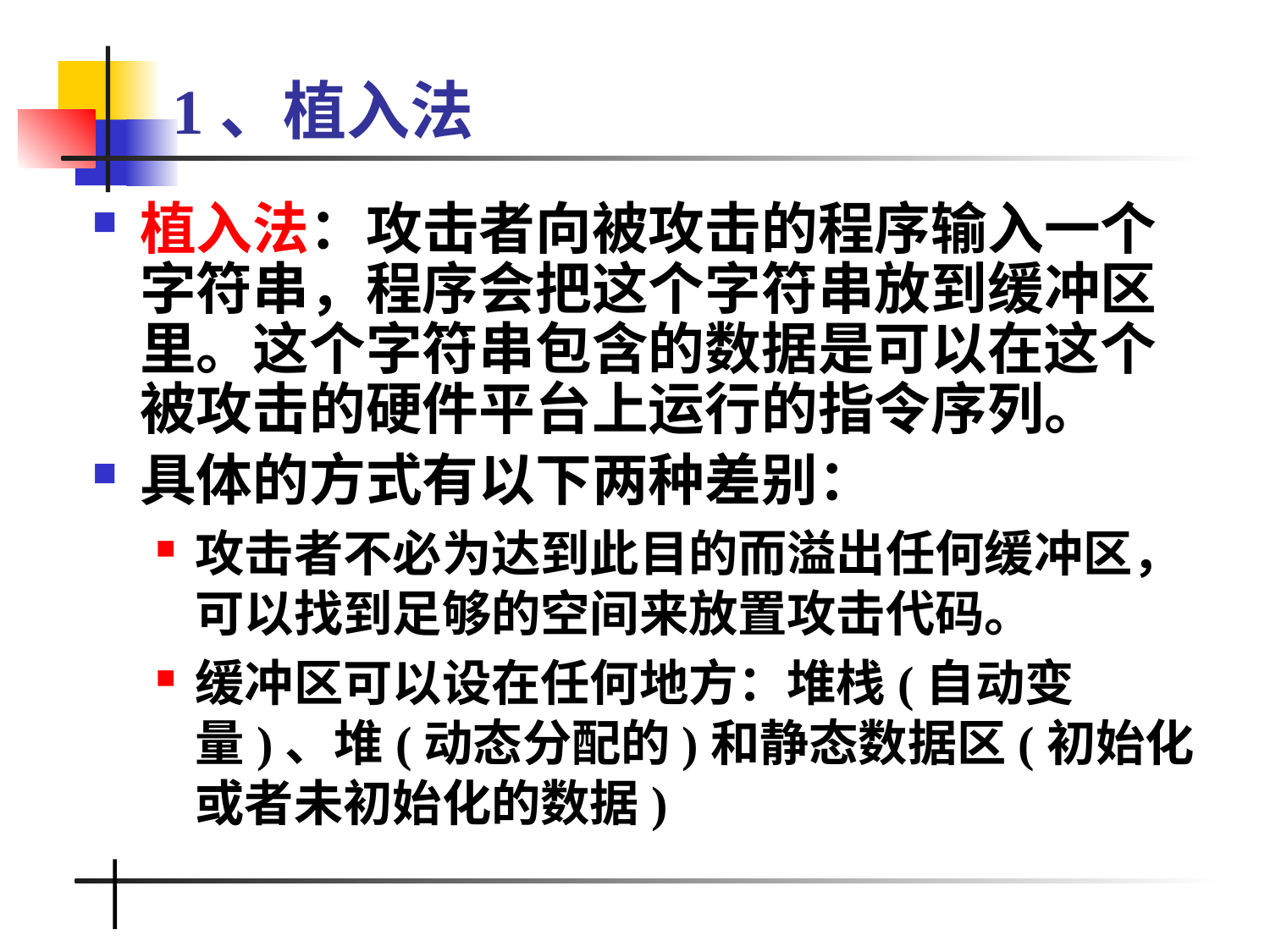

# 1、植入法
植入法：攻击者向被攻击的程序输入一个字符串，程序会把这个字符串放到缓冲区里。这个字符串包含的数据是可以在这个被攻击的硬件平台上运行的指令序列。
具体的方式有以下两种差别：
攻击者不必为达到此目的而溢出任何缓冲区，可以找到足够的空间来放置攻击代码。
缓冲区可以设在任何地方：堆栈(自动变量)、堆(动态分配的)和静态数据区(初始化或者未初始化的数据)